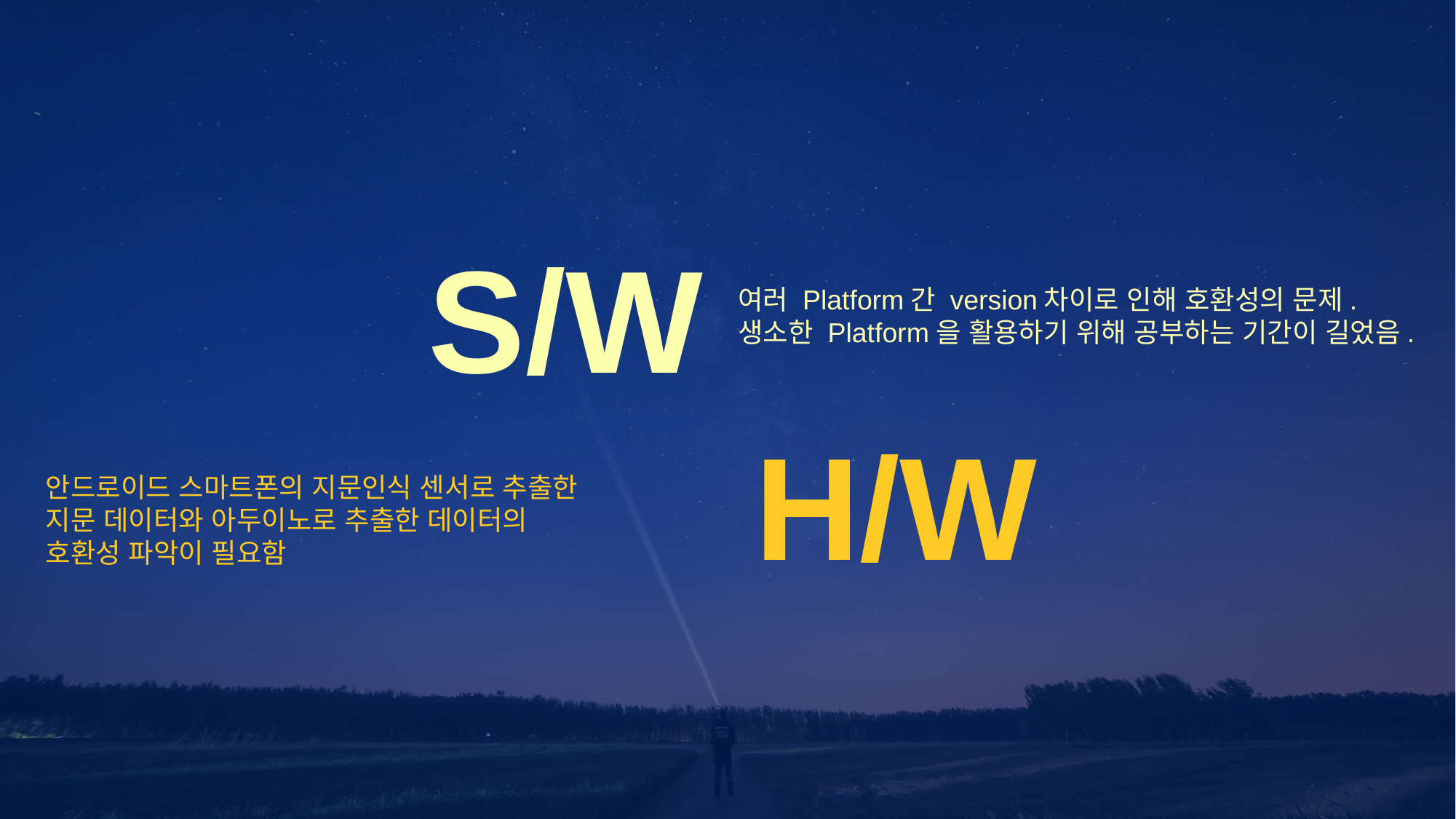

S/W
여러 Platform간 version차이로 인해 호환성의 문제.
생소한 Platform을 활용하기 위해 공부하는 기간이 길었음.
H/W
안드로이드 스마트폰의 지문인식 센서로 추출한
지문 데이터와 아두이노로 추출한 데이터의
호환성 파악이 필요함